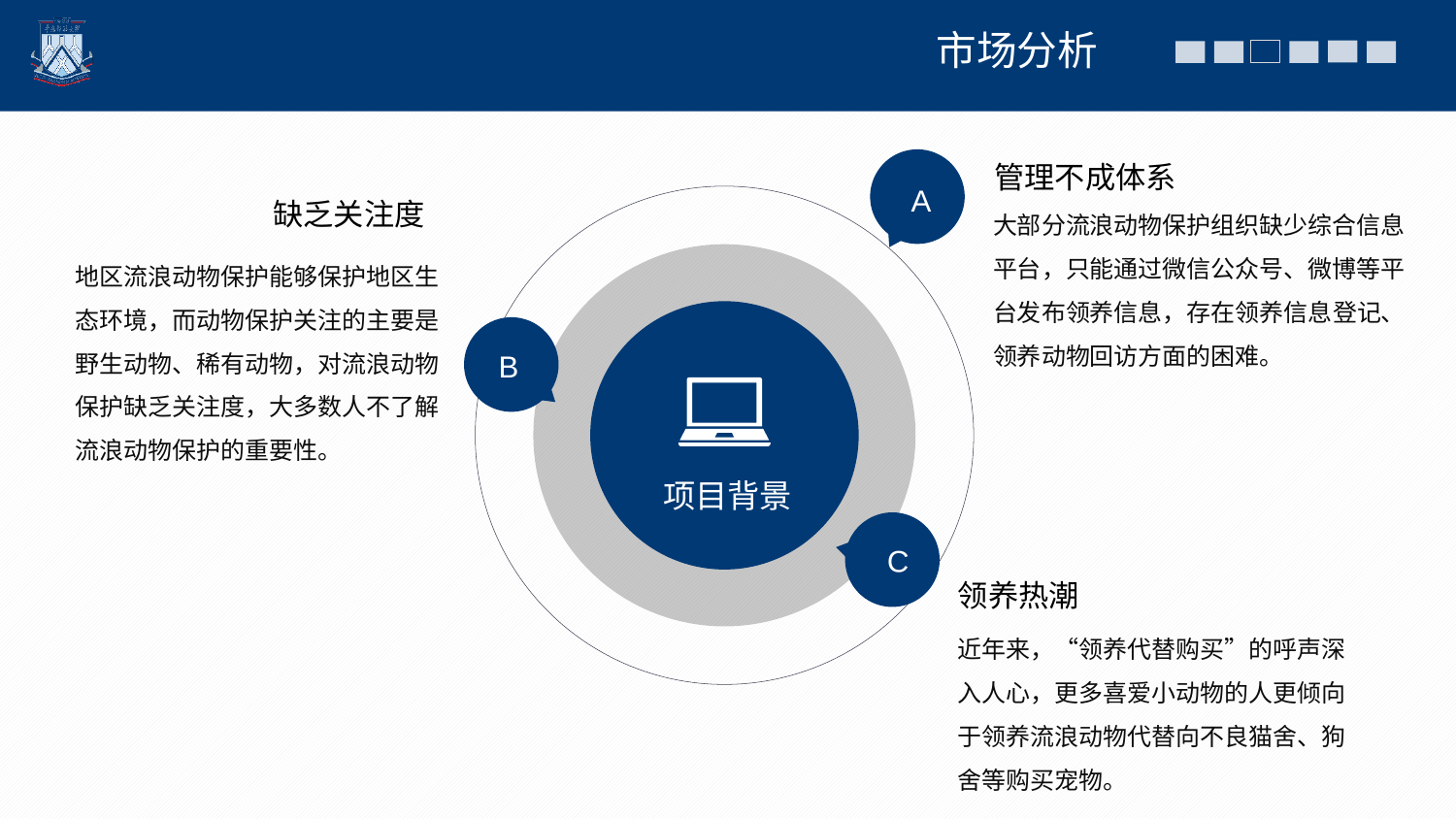

市场分析

A
管理不成体系
大部分流浪动物保护组织缺少综合信息平台，只能通过微信公众号、微博等平台发布领养信息，存在领养信息登记、领养动物回访方面的困难。

缺乏关注度
地区流浪动物保护能够保护地区生态环境，而动物保护关注的主要是野生动物、稀有动物，对流浪动物保护缺乏关注度，大多数人不了解流浪动物保护的重要性。

项目背景

B

C
领养热潮
近年来，“领养代替购买”的呼声深入人心，更多喜爱小动物的人更倾向于领养流浪动物代替向不良猫舍、狗舍等购买宠物。